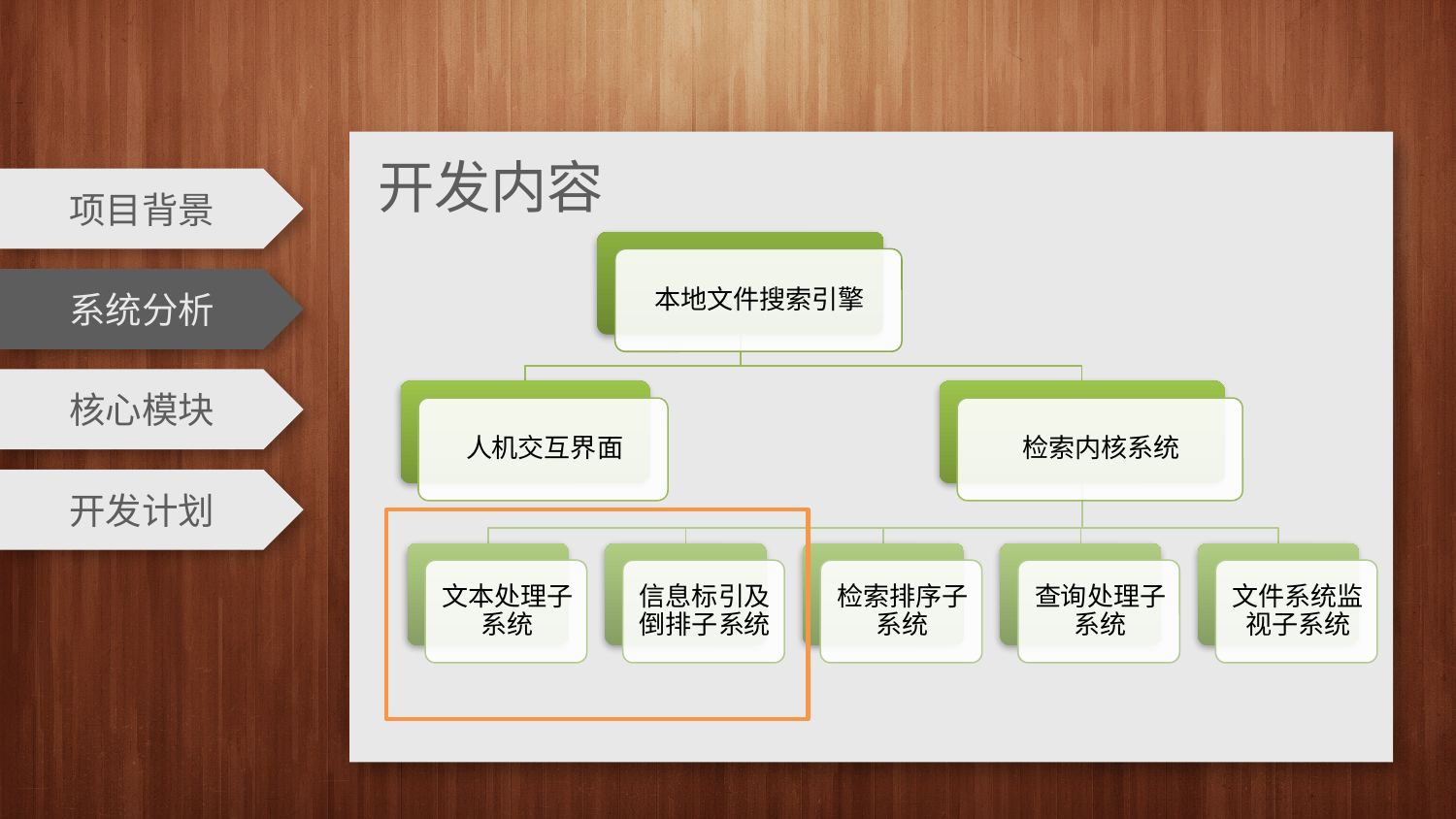

本地文件搜索引擎
人机交互界面
检索内核系统
文本处理子系统
信息标引及倒排子系统
检索排序子系统
查询处理子系统
文件系统监视子系统

开发内容
项目背景
系统分析
核心模块
开发计划